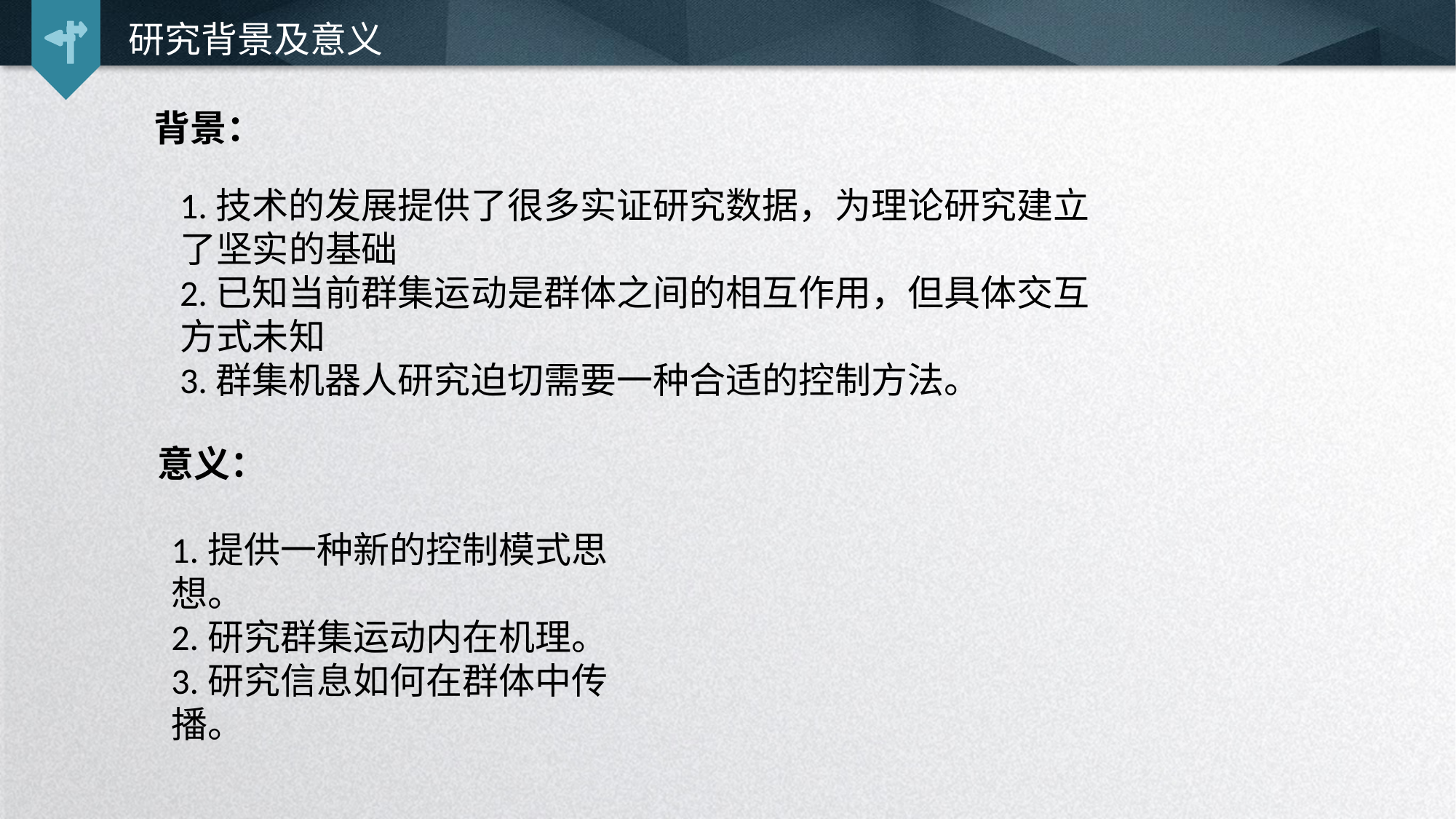

研究背景及意义

背景：
1.技术的发展提供了很多实证研究数据，为理论研究建立了坚实的基础
2.已知当前群集运动是群体之间的相互作用，但具体交互方式未知
3.群集机器人研究迫切需要一种合适的控制方法。
意义：
1.提供一种新的控制模式思想。
2.研究群集运动内在机理。
3.研究信息如何在群体中传播。
延时符